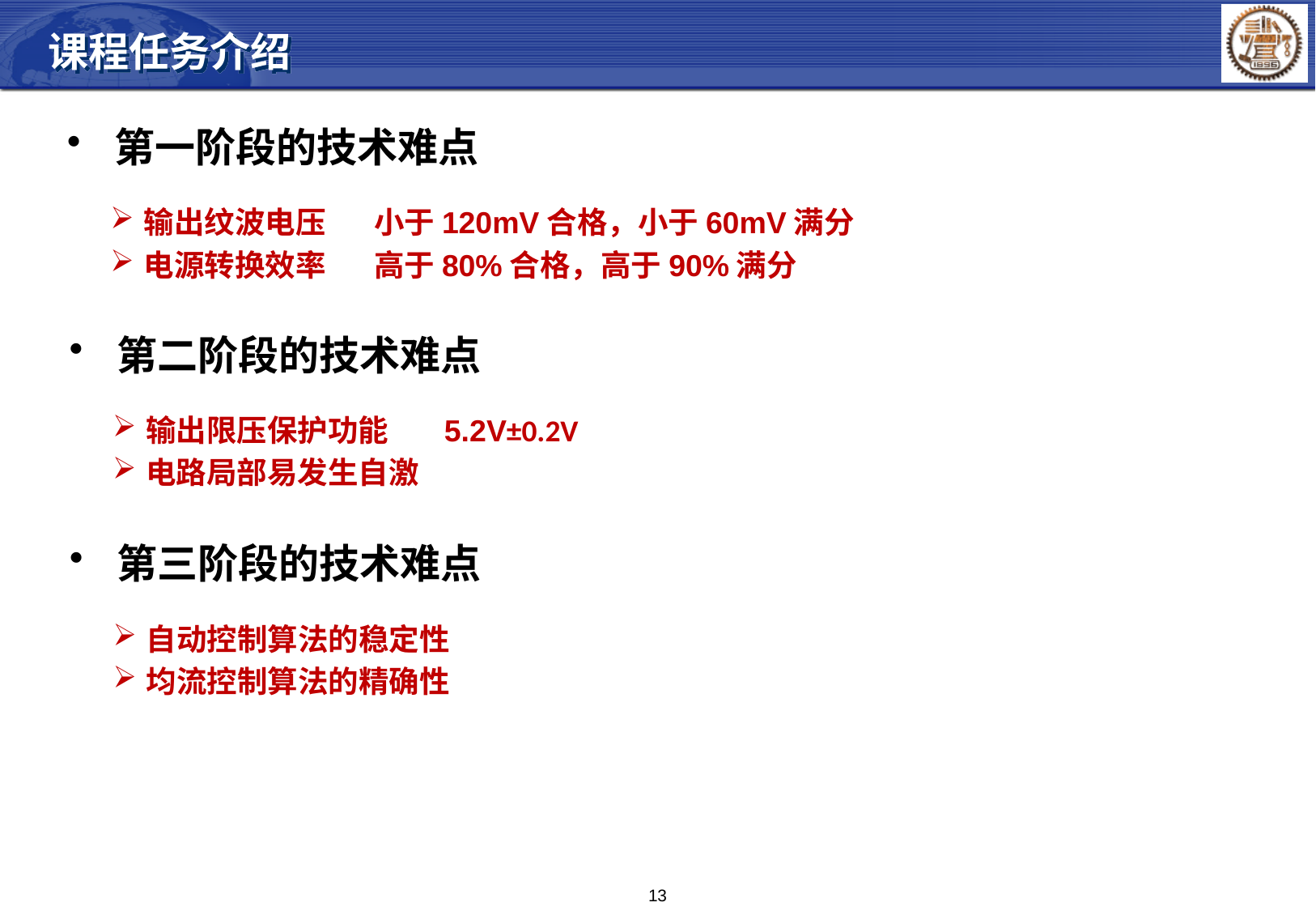

课程任务介绍
 第一阶段的技术难点
输出纹波电压       小于120mV合格，小于60mV满分
电源转换效率       高于80%合格，高于90%满分
 第二阶段的技术难点
输出限压保护功能       5.2V±0.2V
电路局部易发生自激
 第三阶段的技术难点
自动控制算法的稳定性
均流控制算法的精确性
13